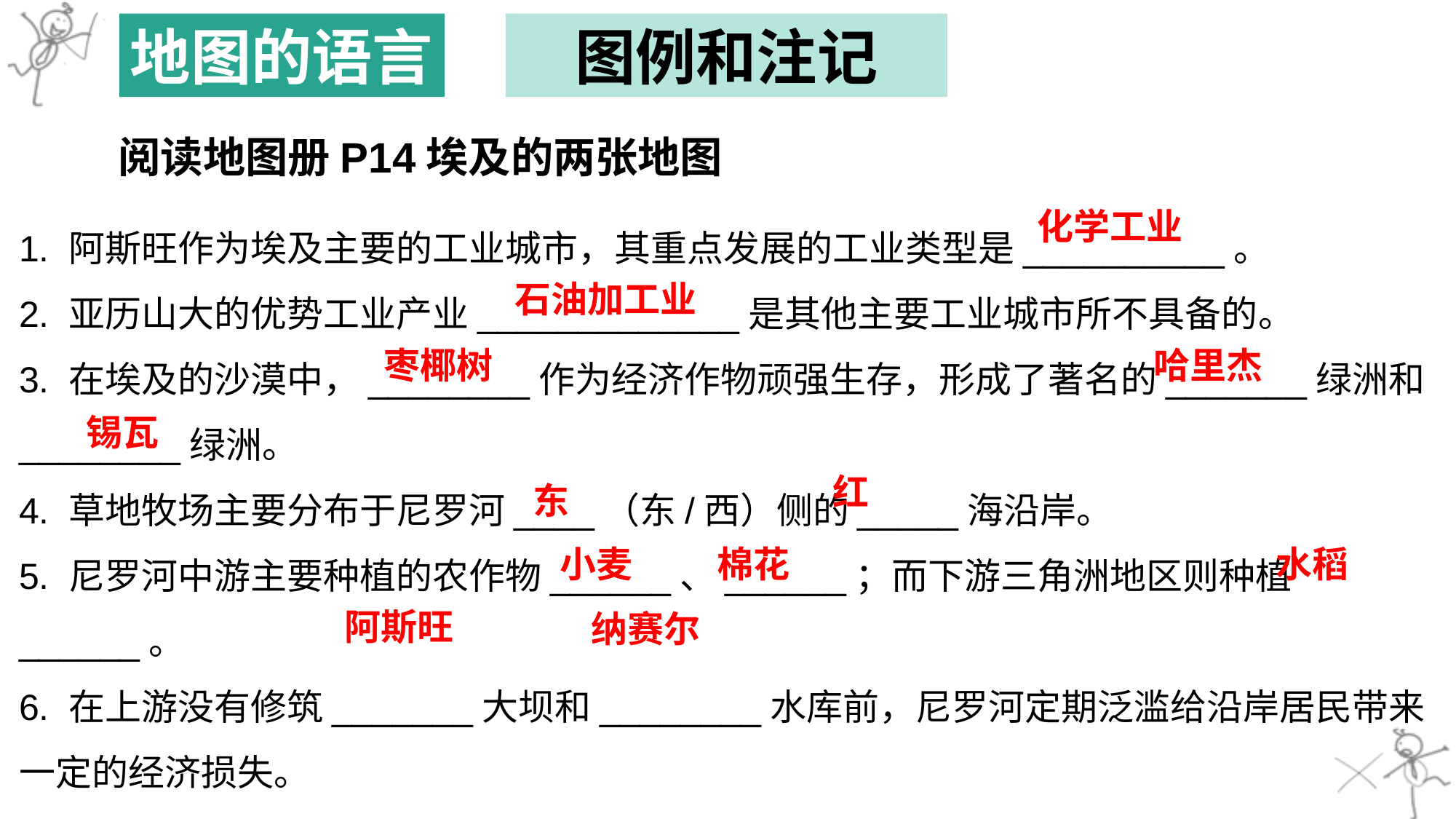

地图的语言
图例和注记
阅读地图册P14埃及的两张地图
1. 阿斯旺作为埃及主要的工业城市，其重点发展的工业类型是__________。
2. 亚历山大的优势工业产业_____________是其他主要工业城市所不具备的。
3. 在埃及的沙漠中，________作为经济作物顽强生存，形成了著名的_______绿洲和________绿洲。
4. 草地牧场主要分布于尼罗河____（东/西）侧的_____海沿岸。
5. 尼罗河中游主要种植的农作物______、______；而下游三角洲地区则种植______。
6. 在上游没有修筑_______大坝和________水库前，尼罗河定期泛滥给沿岸居民带来一定的经济损失。
化学工业
石油加工业
枣椰树
哈里杰
锡瓦
红
东
小麦
棉花
水稻
阿斯旺
纳赛尔